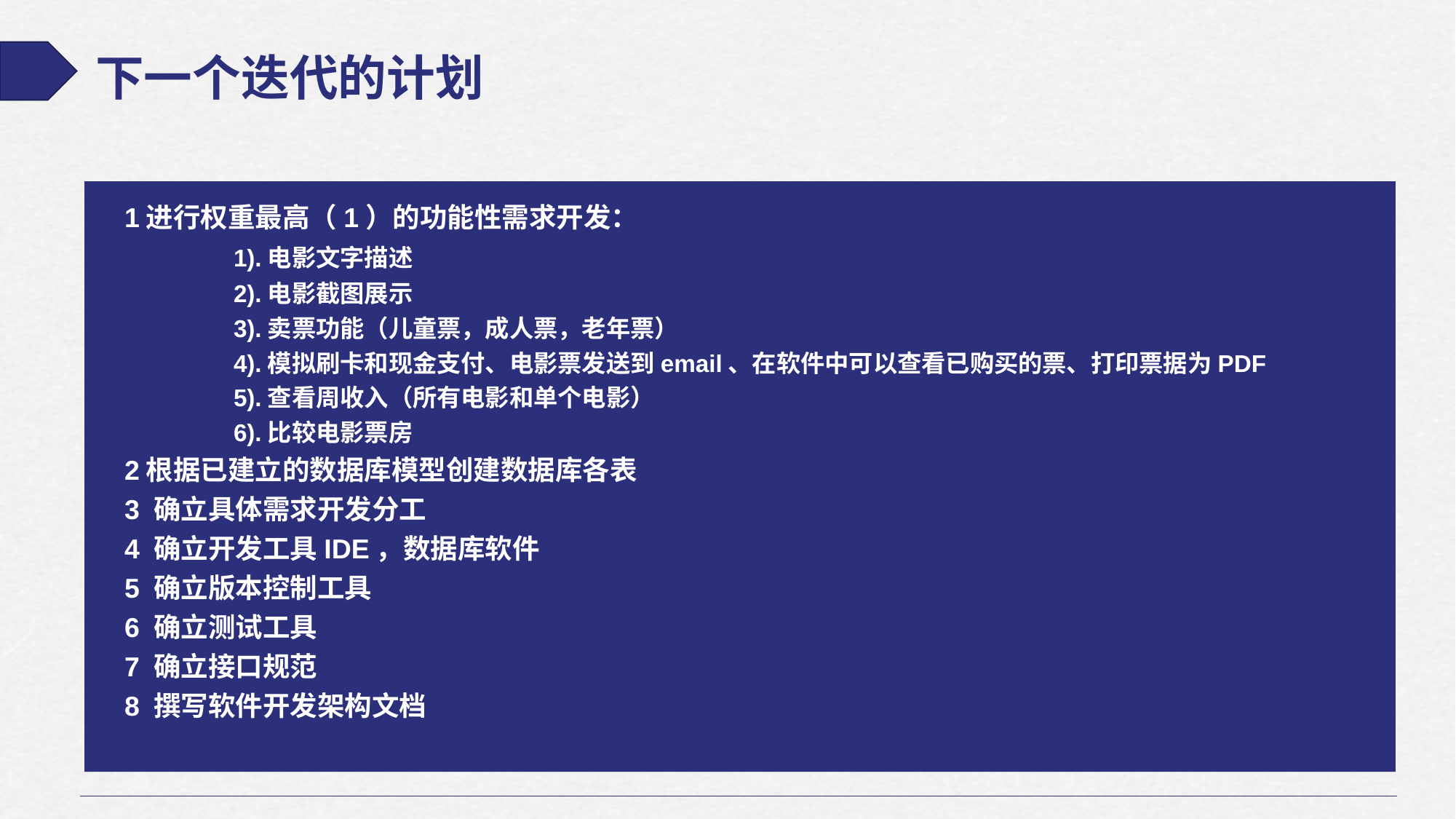

下一个迭代的计划

1进行权重最高（1）的功能性需求开发：
	1).电影文字描述
	2).电影截图展示
	3).卖票功能（儿童票，成人票，老年票）
	4).模拟刷卡和现金支付、电影票发送到email、在软件中可以查看已购买的票、打印票据为PDF
	5).查看周收入（所有电影和单个电影）
	6).比较电影票房
2根据已建立的数据库模型创建数据库各表
3 确立具体需求开发分工
4 确立开发工具IDE，数据库软件
5 确立版本控制工具
6 确立测试工具
7 确立接口规范
8 撰写软件开发架构文档